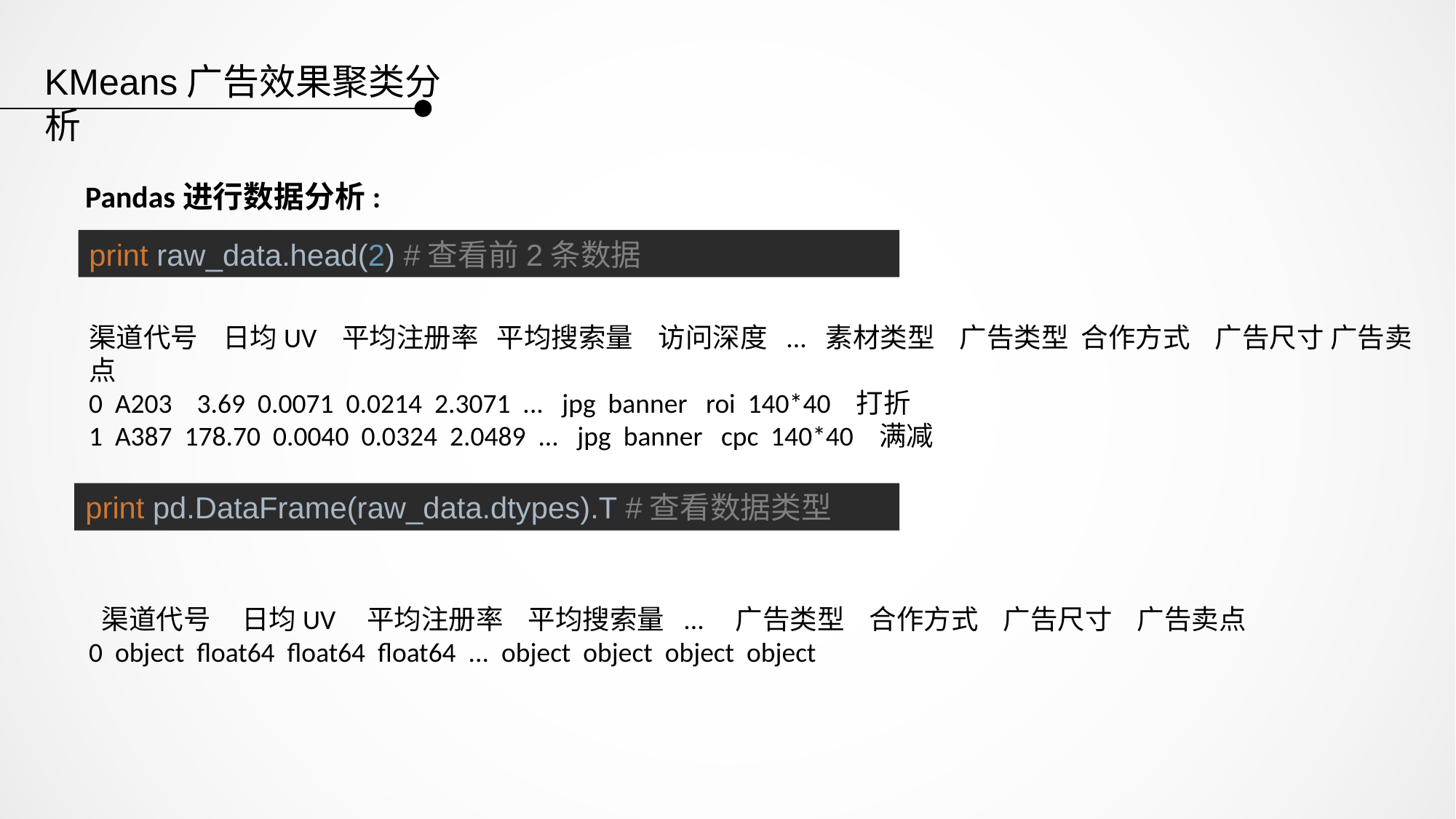

KMeans广告效果聚类分析

Pandas进行数据分析:
print raw_data.head(2) #查看前2条数据
渠道代号    日均UV   平均注册率   平均搜索量    访问深度  ...  素材类型    广告类型  合作方式    广告尺寸 广告卖点
0  A203    3.69  0.0071  0.0214  2.3071  ...   jpg  banner   roi  140*40   打折
1  A387  178.70  0.0040  0.0324  2.0489  ...   jpg  banner   cpc  140*40   满减
print pd.DataFrame(raw_data.dtypes).T #查看数据类型
 渠道代号     日均UV    平均注册率    平均搜索量  ...    广告类型    合作方式    广告尺寸    广告卖点
0  object  float64  float64  float64  ...  object  object  object  object